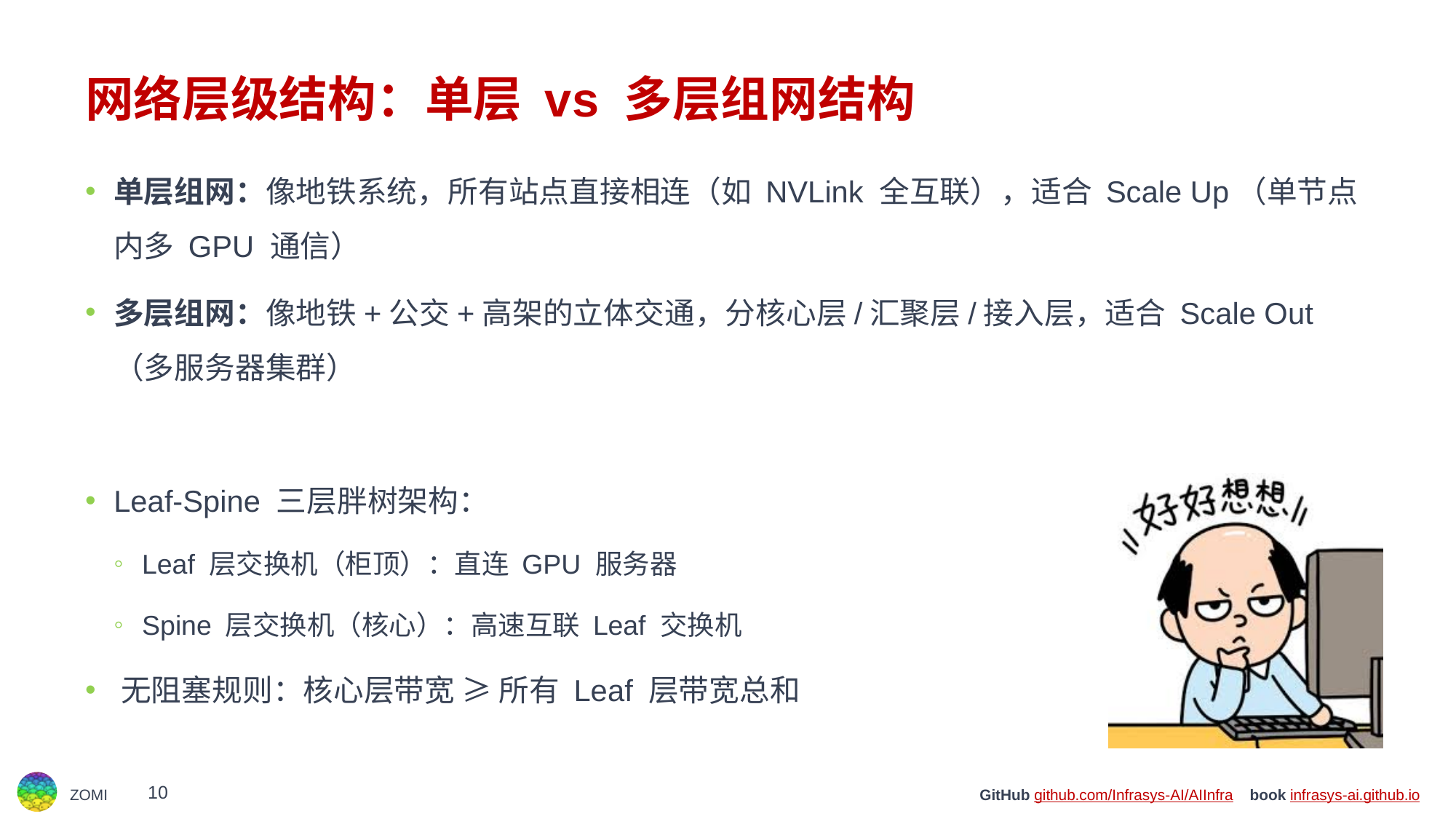

# 网络层级结构：单层 vs 多层组网​结构
单层组网：像地铁系统，所有站点直接相连（如 NVLink 全互联），适合 Scale Up（单节点内多 GPU 通信）
多层组网：像地铁+公交+高架的立体交通，分核心层/汇聚层/接入层，适合 Scale Out（多服务器集群）

Leaf-Spine 三层胖树架构​​：
Leaf 层交换机（柜顶）：直连 GPU 服务器
Spine 层交换机（核心）：高速互联 Leaf 交换机
​​无阻塞规则​​：核心层带宽 ≥ 所有 Leaf 层带宽总和